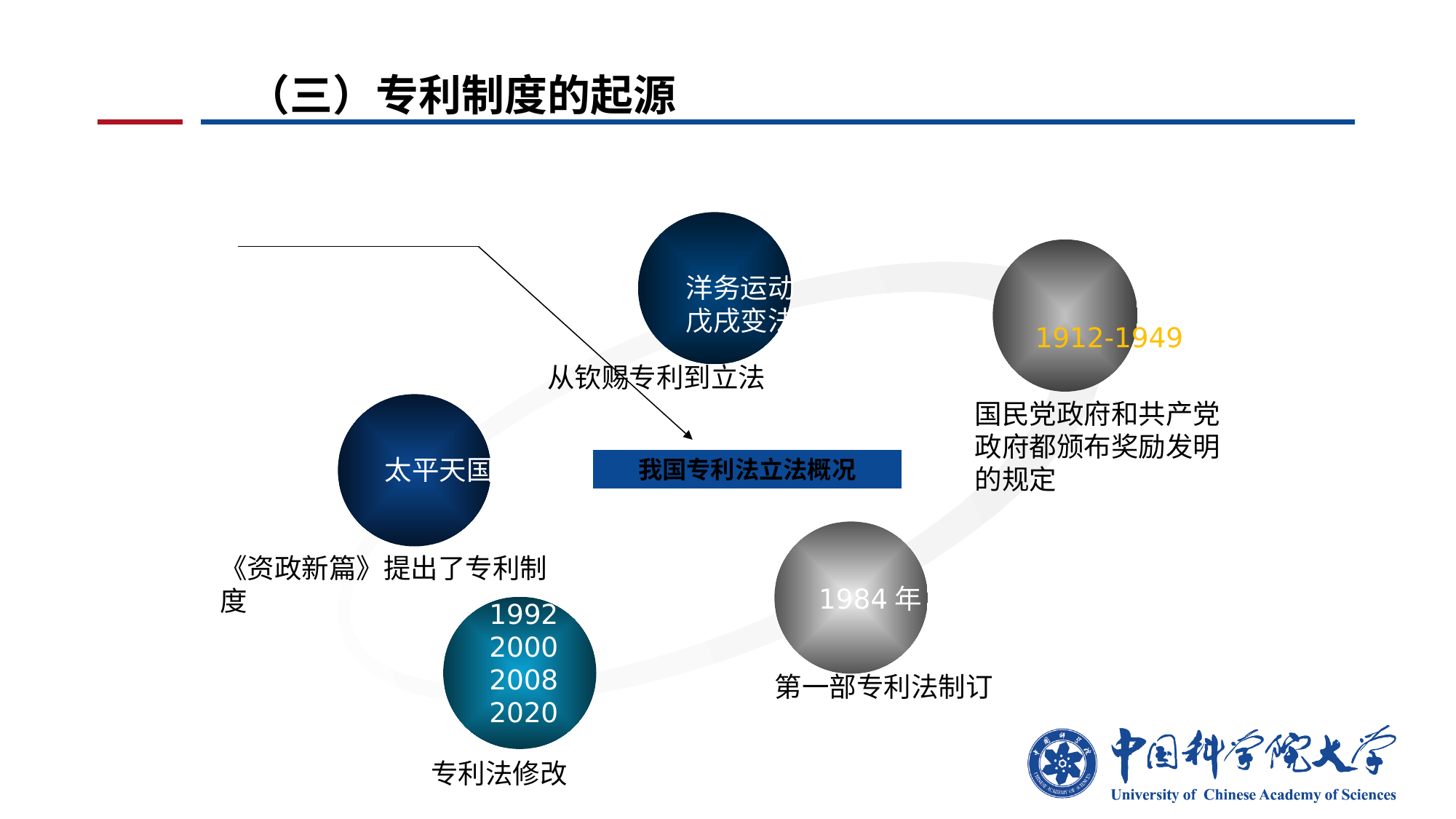

# （三）专利制度的起源

洋务运动
戊戌变法
1912-1949

太平天国
我国专利法立法概况

1984年
1992
2000
2008
2020

从钦赐专利到立法
国民党政府和共产党政府都颁布奖励发明的规定
《资政新篇》提出了专利制度
第一部专利法制订
           专利法修改